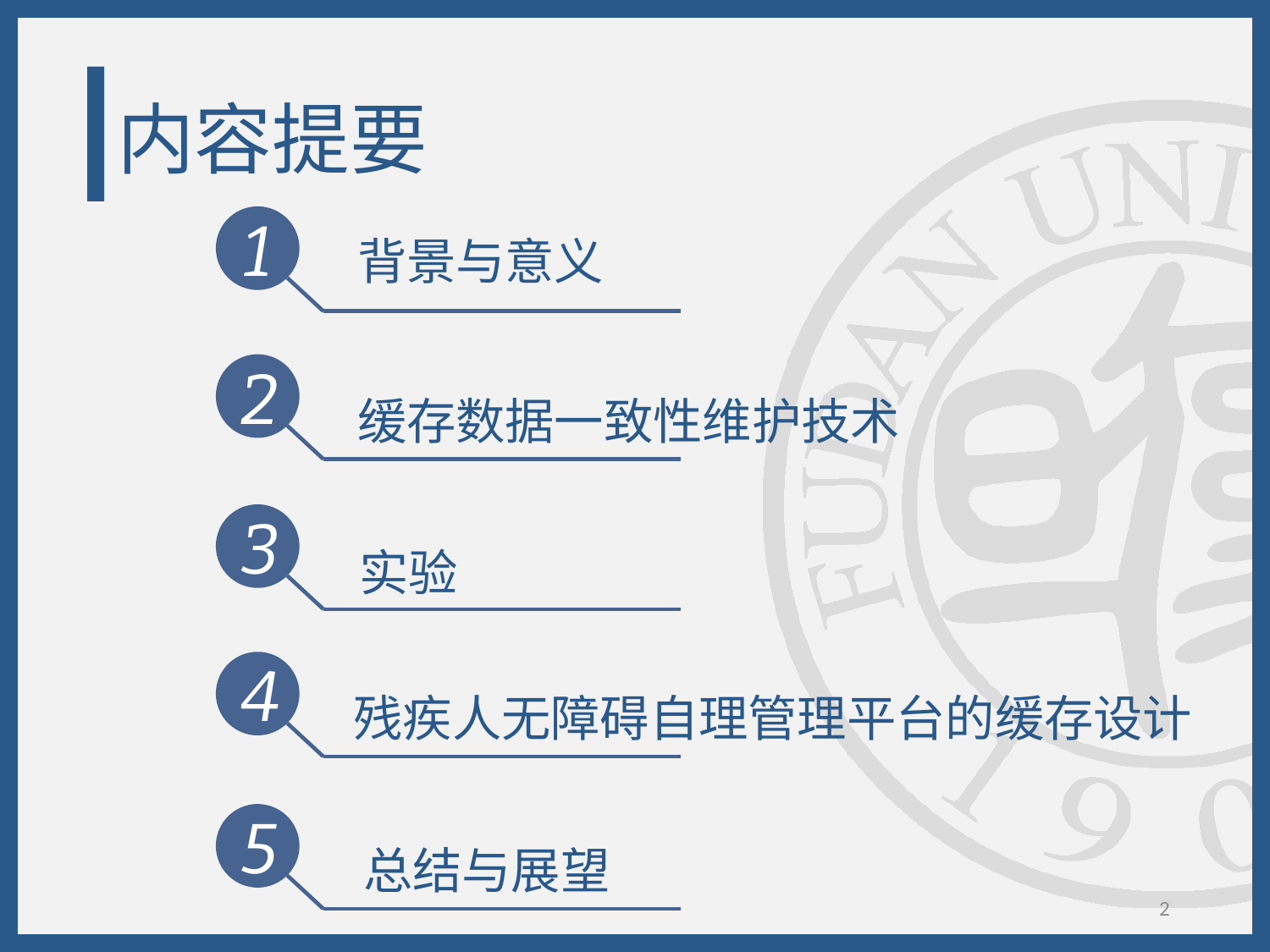

# 内容提要
1
背景与意义
2
缓存数据一致性维护技术
3
实验
4
残疾人无障碍自理管理平台的缓存设计
5
总结与展望
2